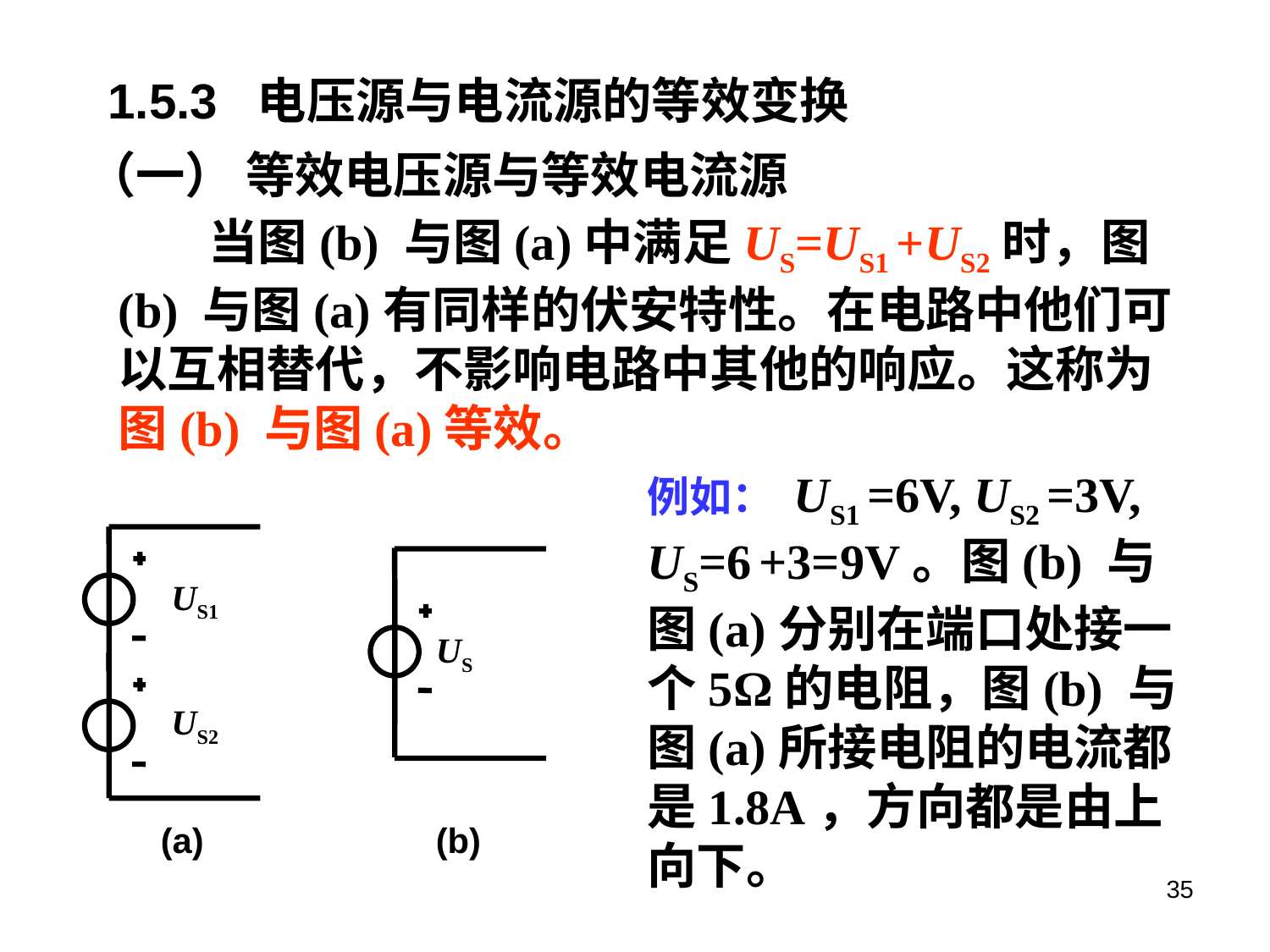

1.5.3  电压源与电流源的等效变换
（一） 等效电压源与等效电流源
       当图(b) 与图(a)中满足US=US1 +US2时，图(b) 与图(a)有同样的伏安特性。在电路中他们可以互相替代，不影响电路中其他的响应。这称为图(b) 与图(a)等效。
例如： US1 =6V, US2 =3V, US=6 +3=9V。图(b) 与图(a)分别在端口处接一个5Ω的电阻，图(b) 与图(a)所接电阻的电流都是1.8A，方向都是由上向下。

US1
US
US2
(a)
(b)
35